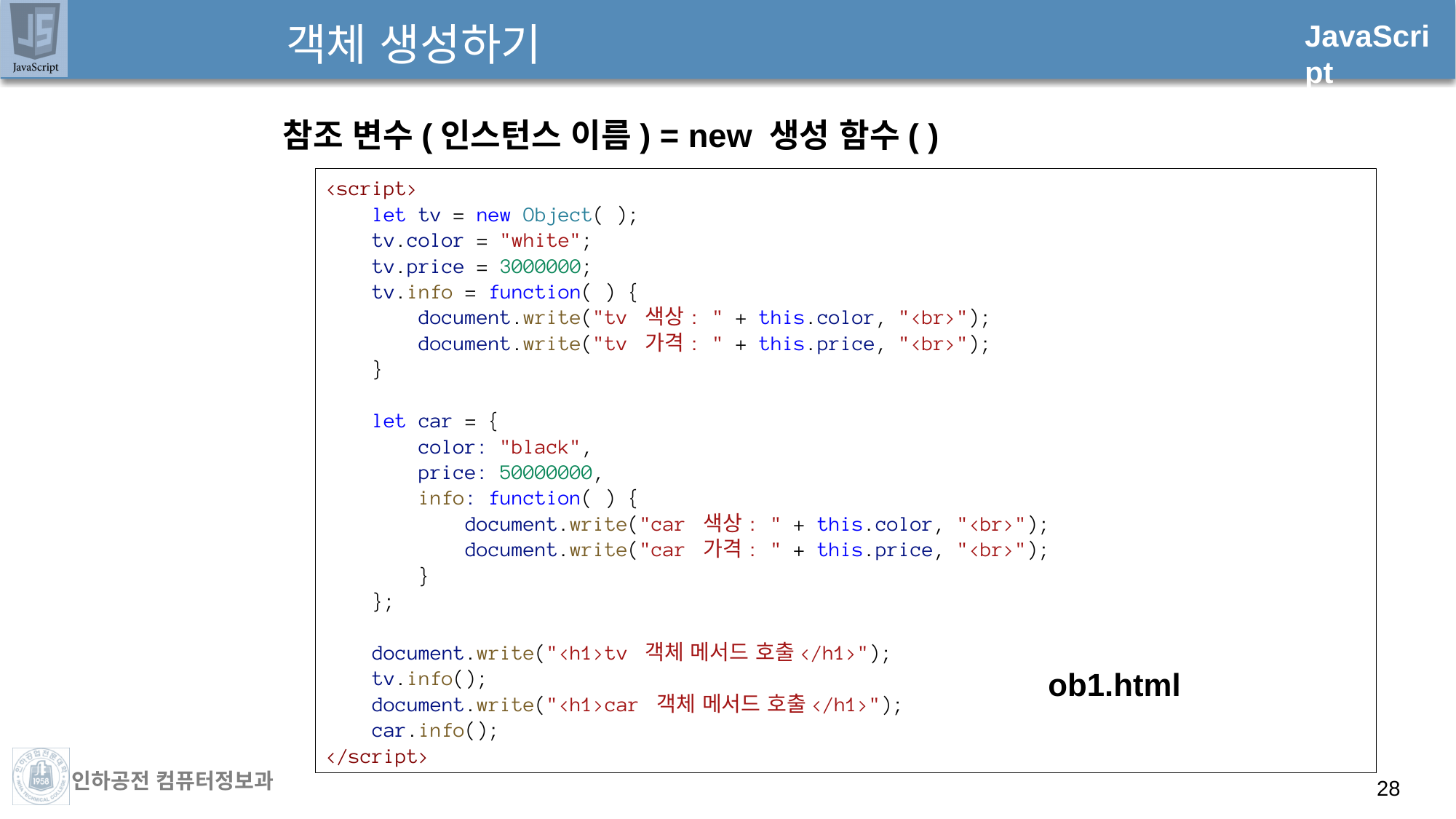

객체 생성하기
참조 변수(인스턴스 이름) = new 생성 함수( )
<script>
    let tv = new Object( );
    tv.color = "white";
    tv.price = 3000000;
    tv.info = function( ) {
        document.write("tv 색상: " + this.color, "<br>");
        document.write("tv 가격: " + this.price, "<br>");
    }
    let car = {
        color: "black",
        price: 50000000,
        info: function( ) {
            document.write("car 색상: " + this.color, "<br>");
            document.write("car 가격: " + this.price, "<br>");
        }
    };
    document.write("<h1>tv 객체 메서드 호출</h1>");
    tv.info();
    document.write("<h1>car 객체 메서드 호출</h1>");
    car.info();
</script>
ob1.html